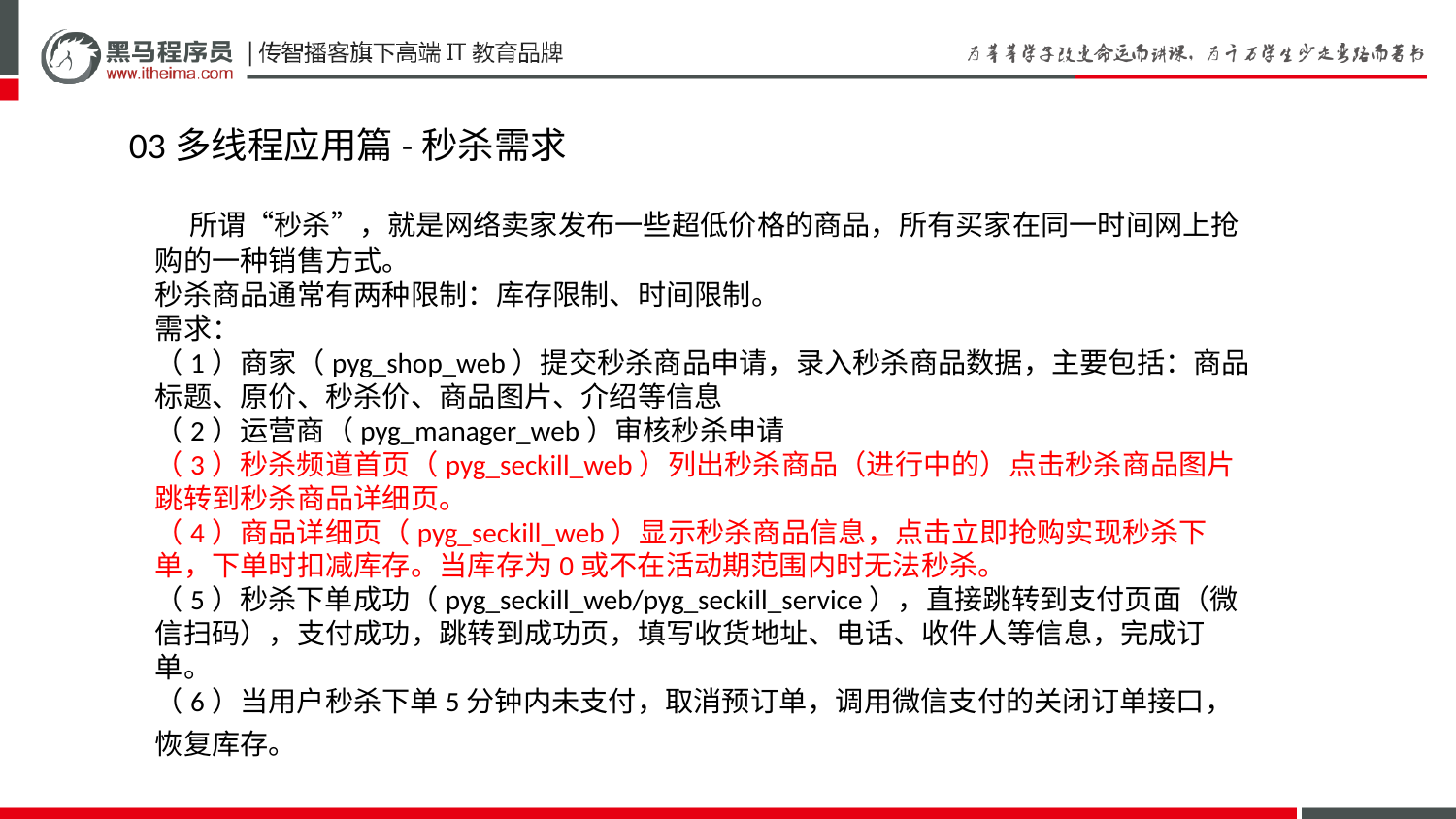

03多线程应用篇-秒杀需求
    所谓“秒杀”，就是网络卖家发布一些超低价格的商品，所有买家在同一时间网上抢购的一种销售方式。
秒杀商品通常有两种限制：库存限制、时间限制。
需求：
（1）商家（pyg_shop_web）提交秒杀商品申请，录入秒杀商品数据，主要包括：商品标题、原价、秒杀价、商品图片、介绍等信息
（2）运营商（pyg_manager_web）审核秒杀申请
（3）秒杀频道首页（pyg_seckill_web）列出秒杀商品（进行中的）点击秒杀商品图片跳转到秒杀商品详细页。
（4）商品详细页（pyg_seckill_web）显示秒杀商品信息，点击立即抢购实现秒杀下单，下单时扣减库存。当库存为0或不在活动期范围内时无法秒杀。
（5）秒杀下单成功（pyg_seckill_web/pyg_seckill_service），直接跳转到支付页面（微信扫码），支付成功，跳转到成功页，填写收货地址、电话、收件人等信息，完成订单。
（6）当用户秒杀下单5分钟内未支付，取消预订单，调用微信支付的关闭订单接口，恢复库存。

threadFactory：指定创建线程的工厂